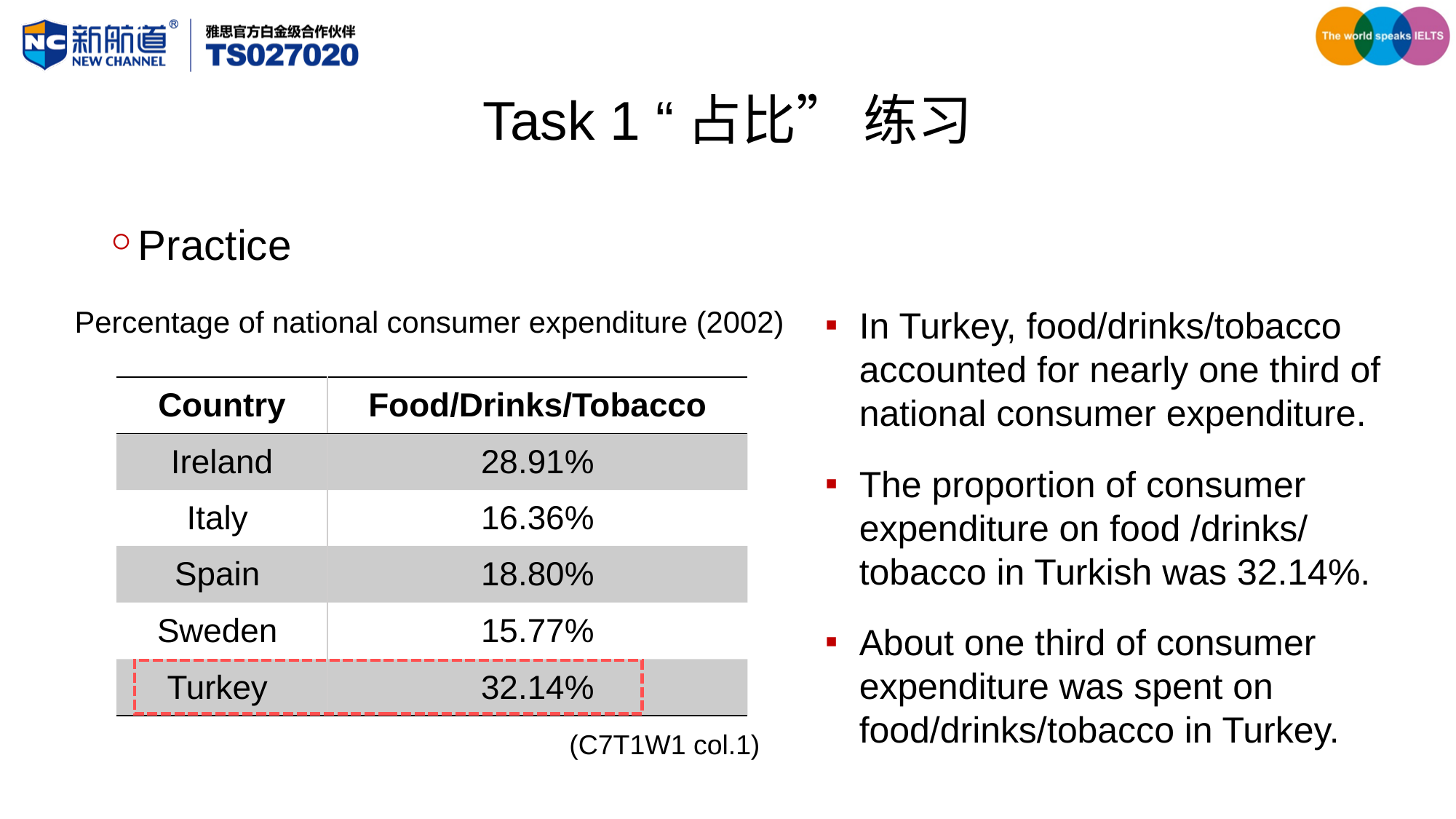

# Task 1 “占比” 练习
Practice
Percentage of national consumer expenditure (2002)
In Turkey, food/drinks/tobacco accounted for nearly one third of national consumer expenditure.
The proportion of consumer expenditure on food /drinks/ tobacco in Turkish was 32.14%.
About one third of consumer expenditure was spent on food/drinks/tobacco in Turkey.
| Country | Food/Drinks/Tobacco |
| --- | --- |
| Ireland | 28.91% |
| Italy | 16.36% |
| Spain | 18.80% |
| Sweden | 15.77% |
| Turkey | 32.14% |

(C7T1W1 col.1)